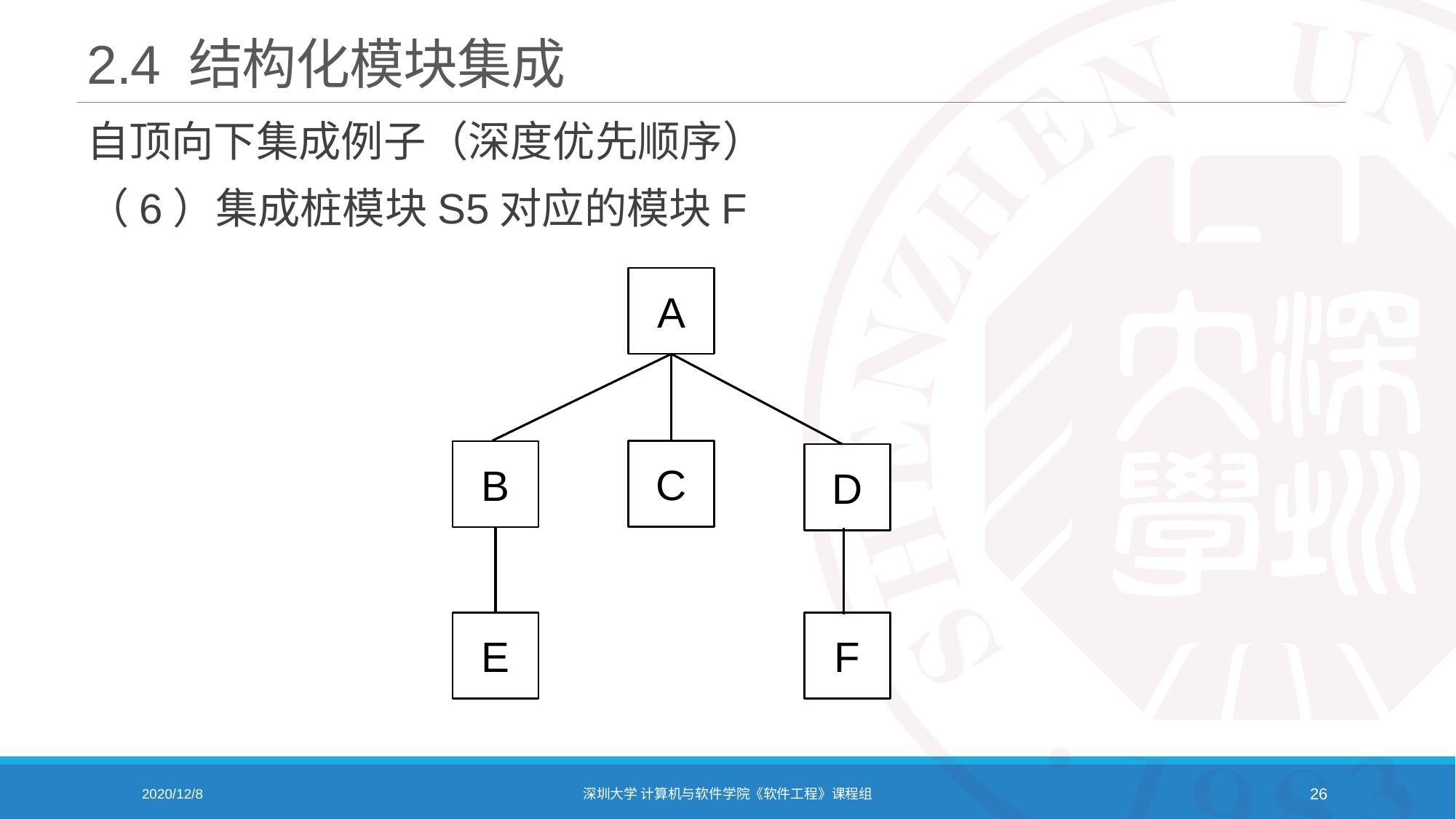

# 2.4 结构化模块集成
自顶向下集成例子（深度优先顺序）
（6）集成桩模块S5对应的模块F
A
C
B
D
E
F
2020/12/8
深圳大学 计算机与软件学院《软件工程》课程组
26